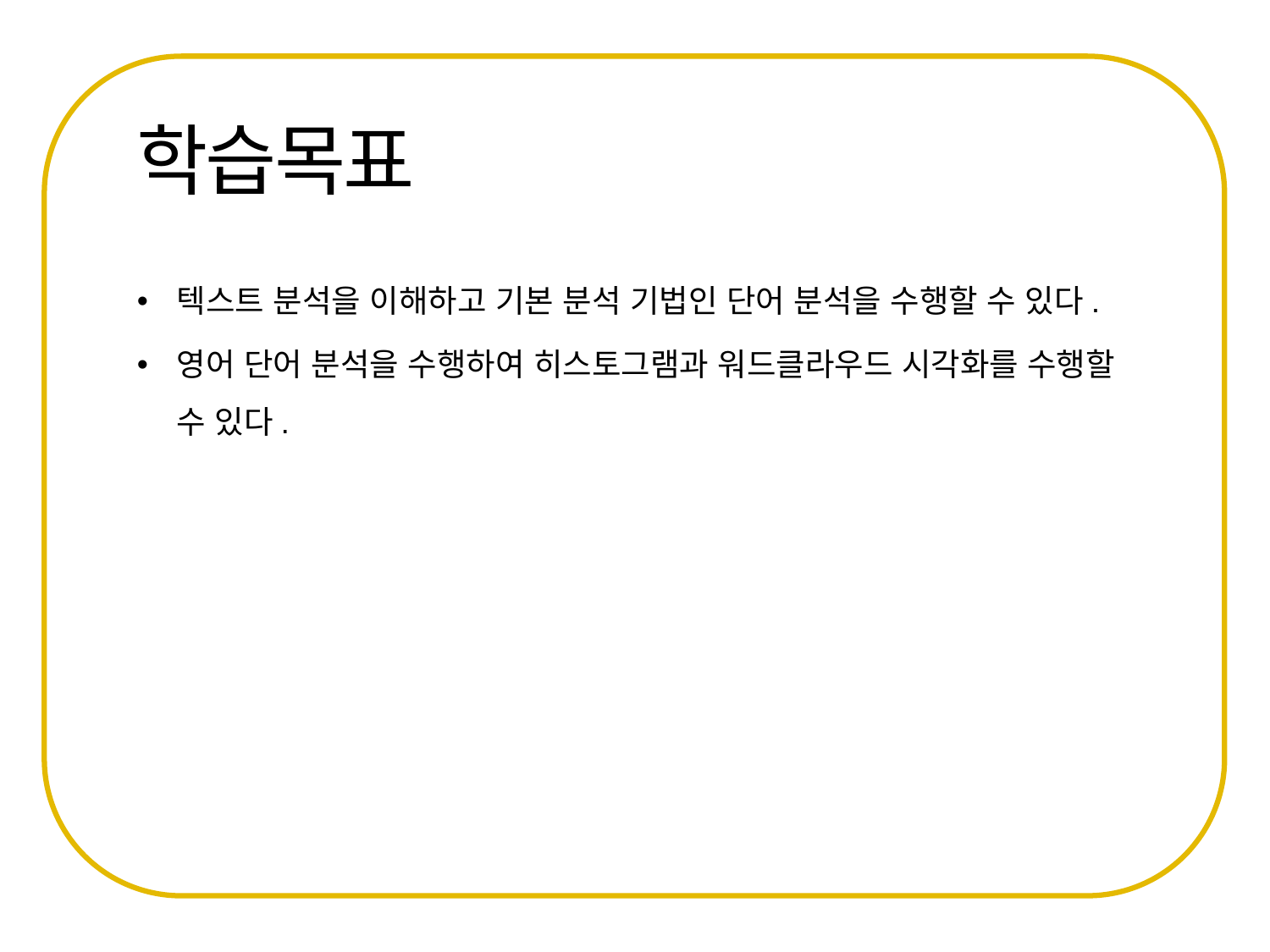

텍스트 분석을 이해하고 기본 분석 기법인 단어 분석을 수행할 수 있다.
영어 단어 분석을 수행하여 히스토그램과 워드클라우드 시각화를 수행할 수 있다.